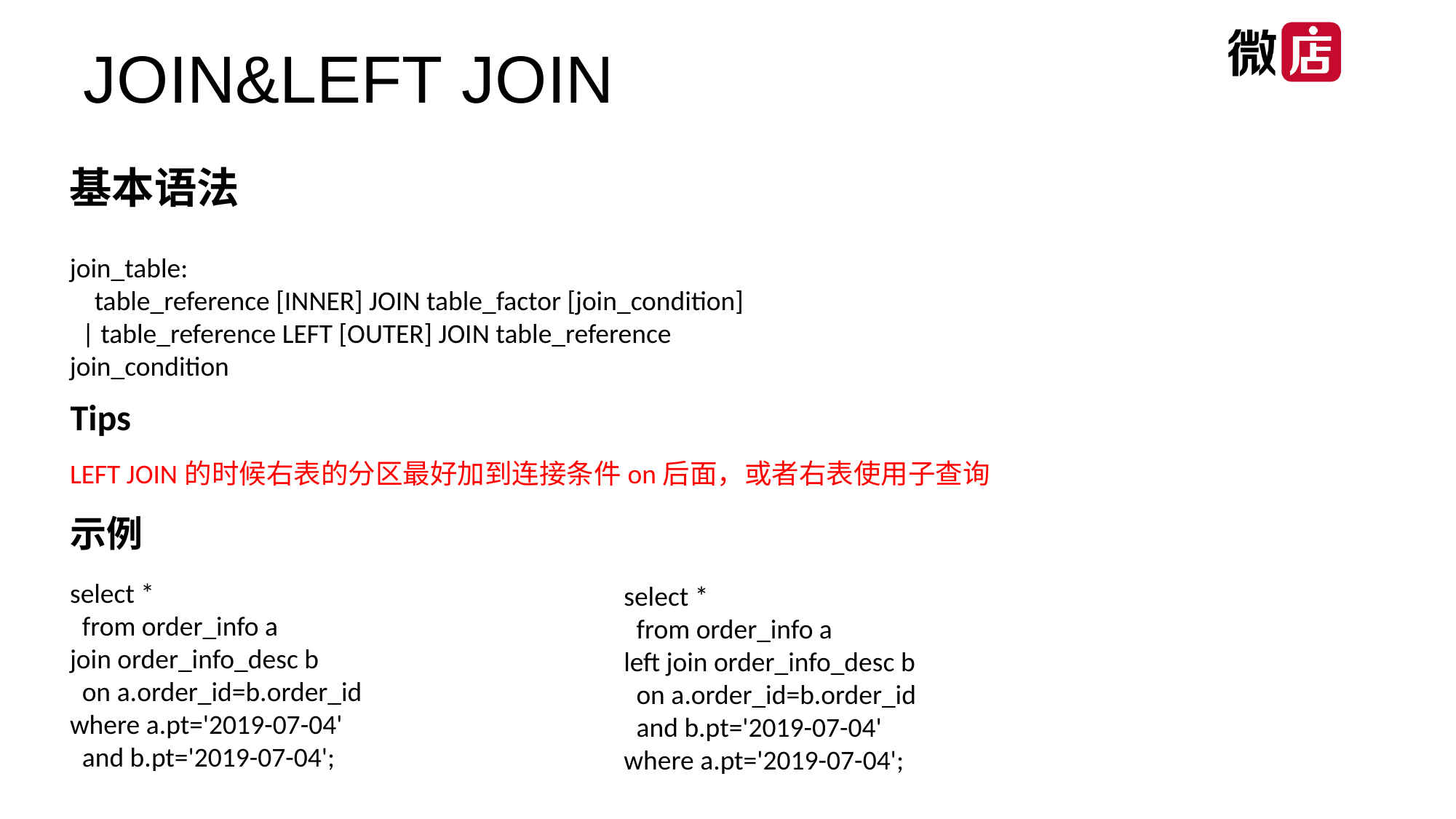

# JOIN&LEFT JOIN
基本语法
join_table:
    table_reference [INNER] JOIN table_factor [join_condition]
  | table_reference LEFT [OUTER] JOIN table_reference join_condition

Tips
LEFT JOIN的时候右表的分区最好加到连接条件on后面，或者右表使用子查询
示例
select *
  from order_info a
join order_info_desc b
  on a.order_id=b.order_id
where a.pt='2019-07-04'
  and b.pt='2019-07-04';
select *
  from order_info a
left join order_info_desc b
  on a.order_id=b.order_id
  and b.pt='2019-07-04'
where a.pt='2019-07-04';